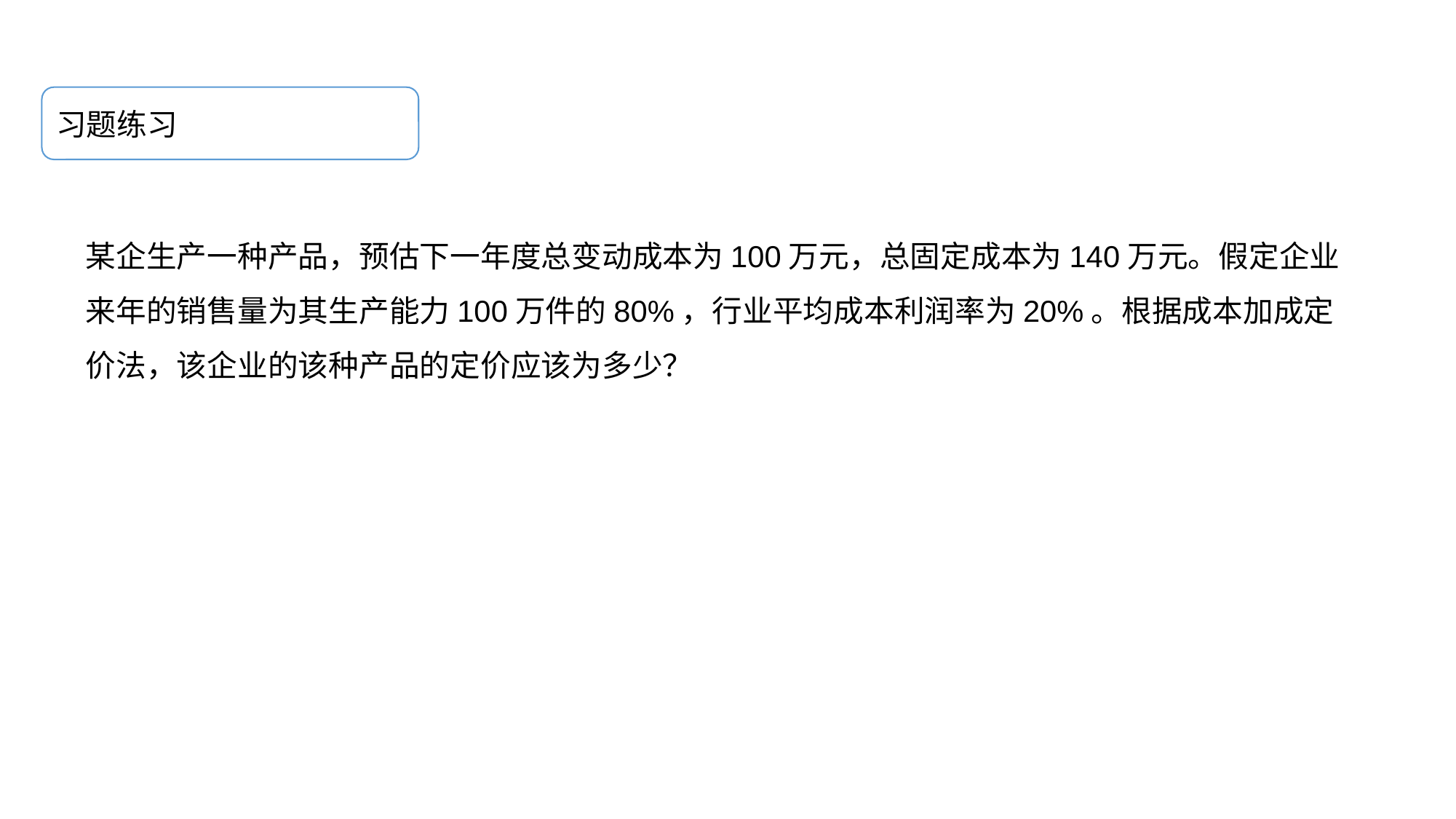

习题练习
某企生产一种产品，预估下一年度总变动成本为100万元，总固定成本为140万元。假定企业来年的销售量为其生产能力100万件的80%，行业平均成本利润率为20%。根据成本加成定价法，该企业的该种产品的定价应该为多少？